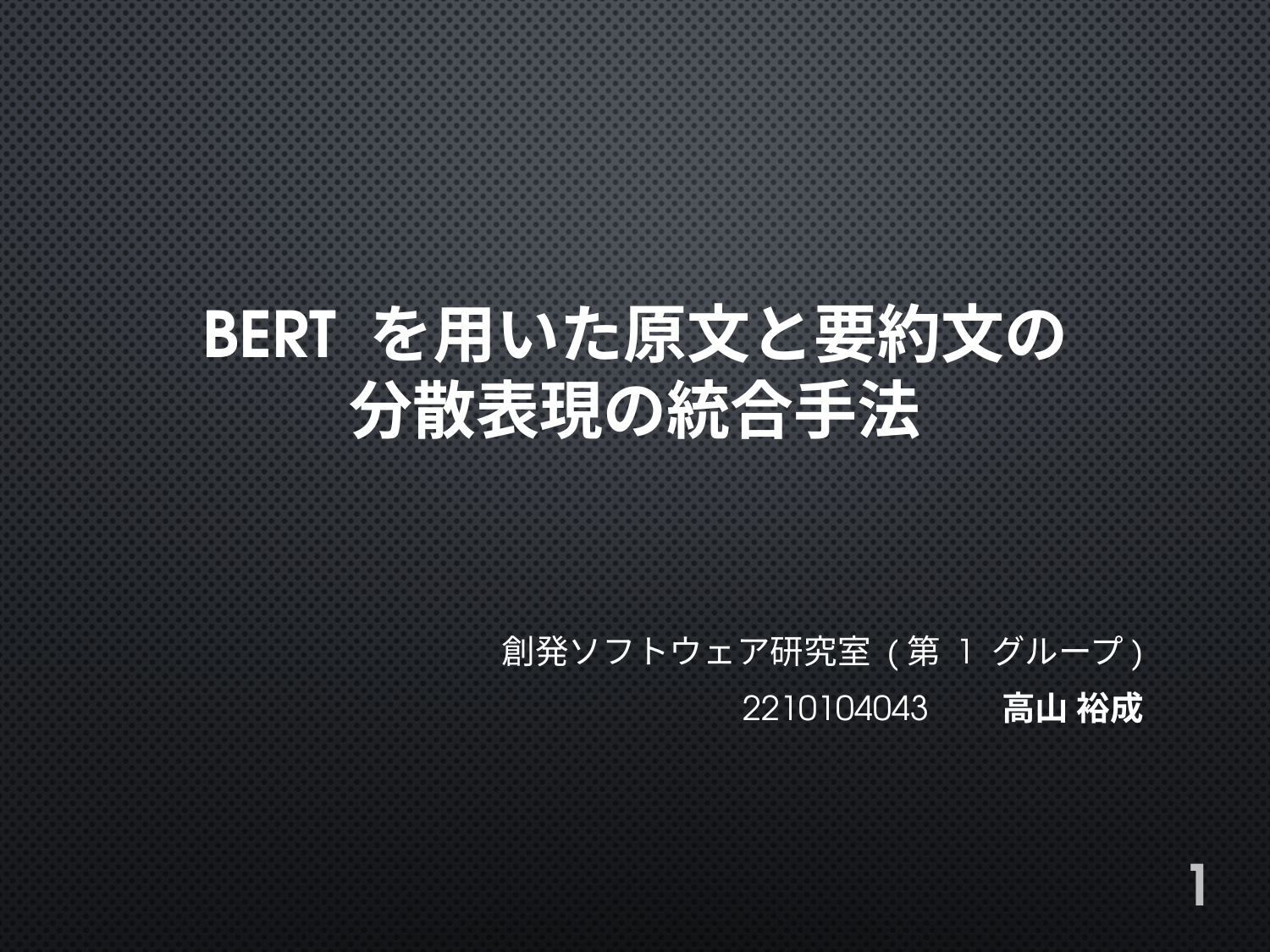

# BERT を用いた原文と要約文の 分散表現の統合手法
創発ソフトウェア研究室 (第 1 グループ)
2210104043       高山 裕成
1